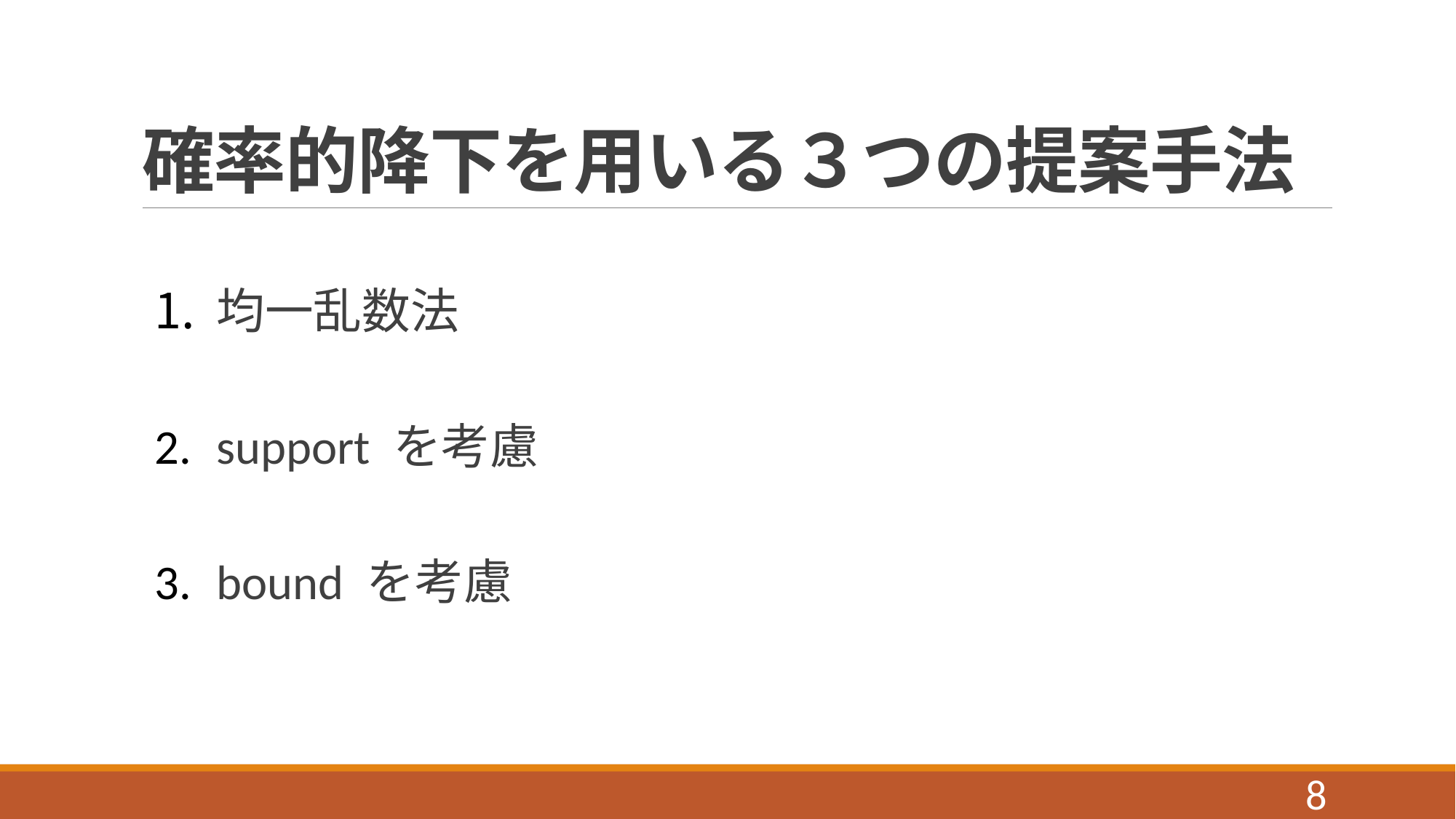

# 確率的降下を用いる３つの提案手法

均一乱数法

support を考慮

bound を考慮

8